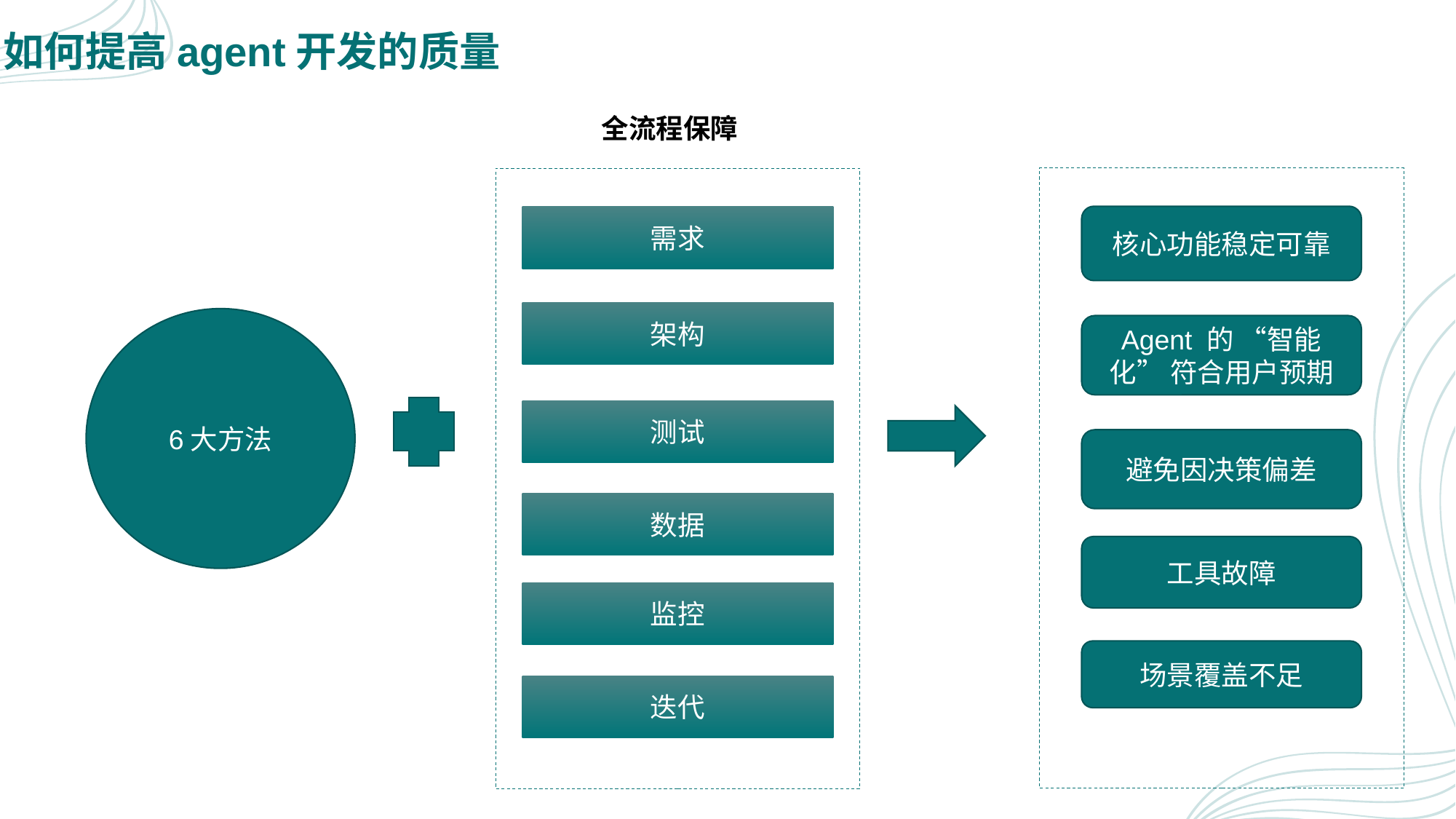

# 如何提高agent开发的质量
全流程保障

核心功能稳定可靠
需求
架构
6大方法
Agent 的 “智能化” 符合用户预期

测试

避免因决策偏差
数据
工具故障
监控
场景覆盖不足
迭代